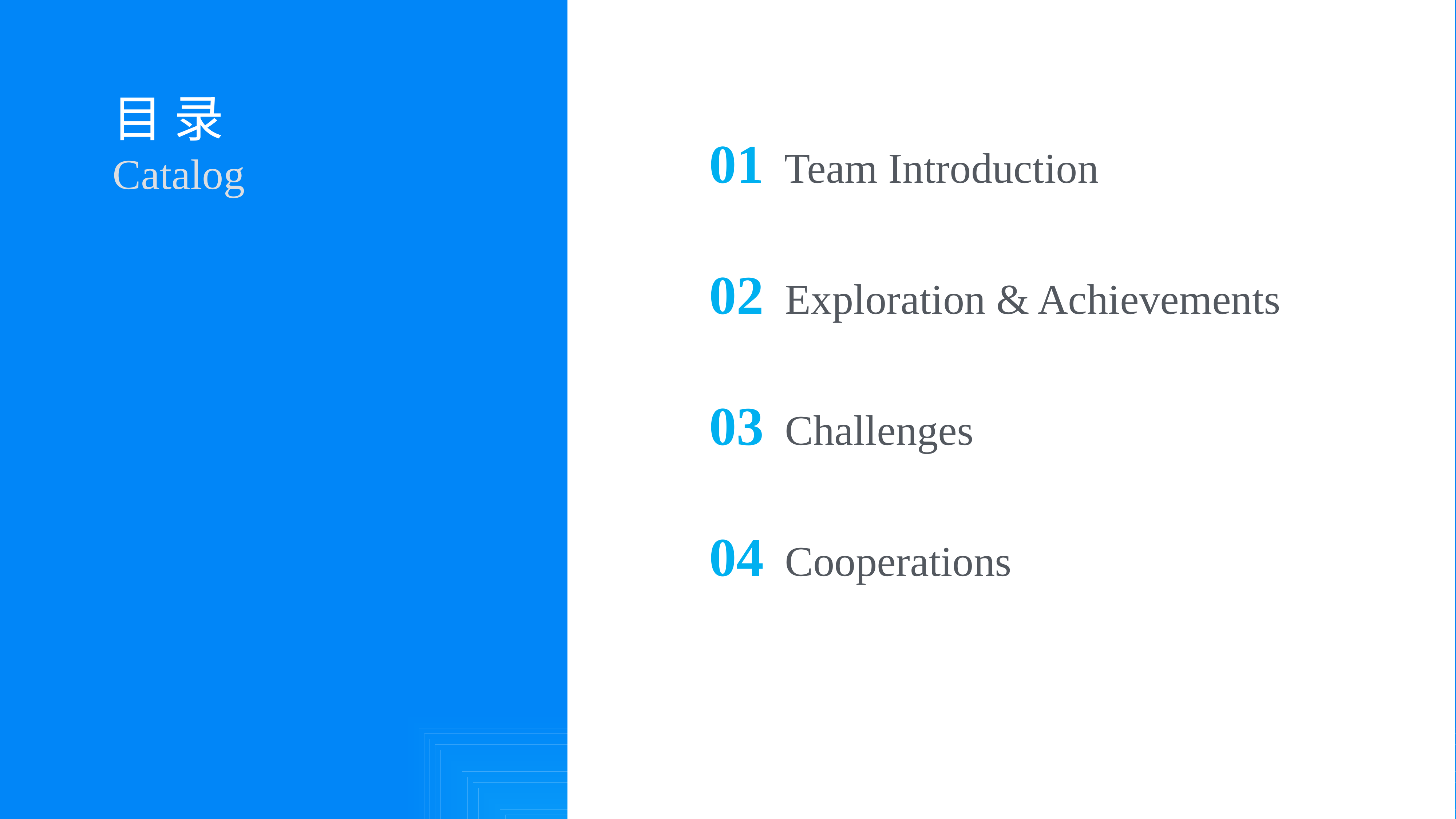

01  Team Introduction
02  Exploration & Achievements
03  Challenges
04  Cooperations
目 录
Catalog